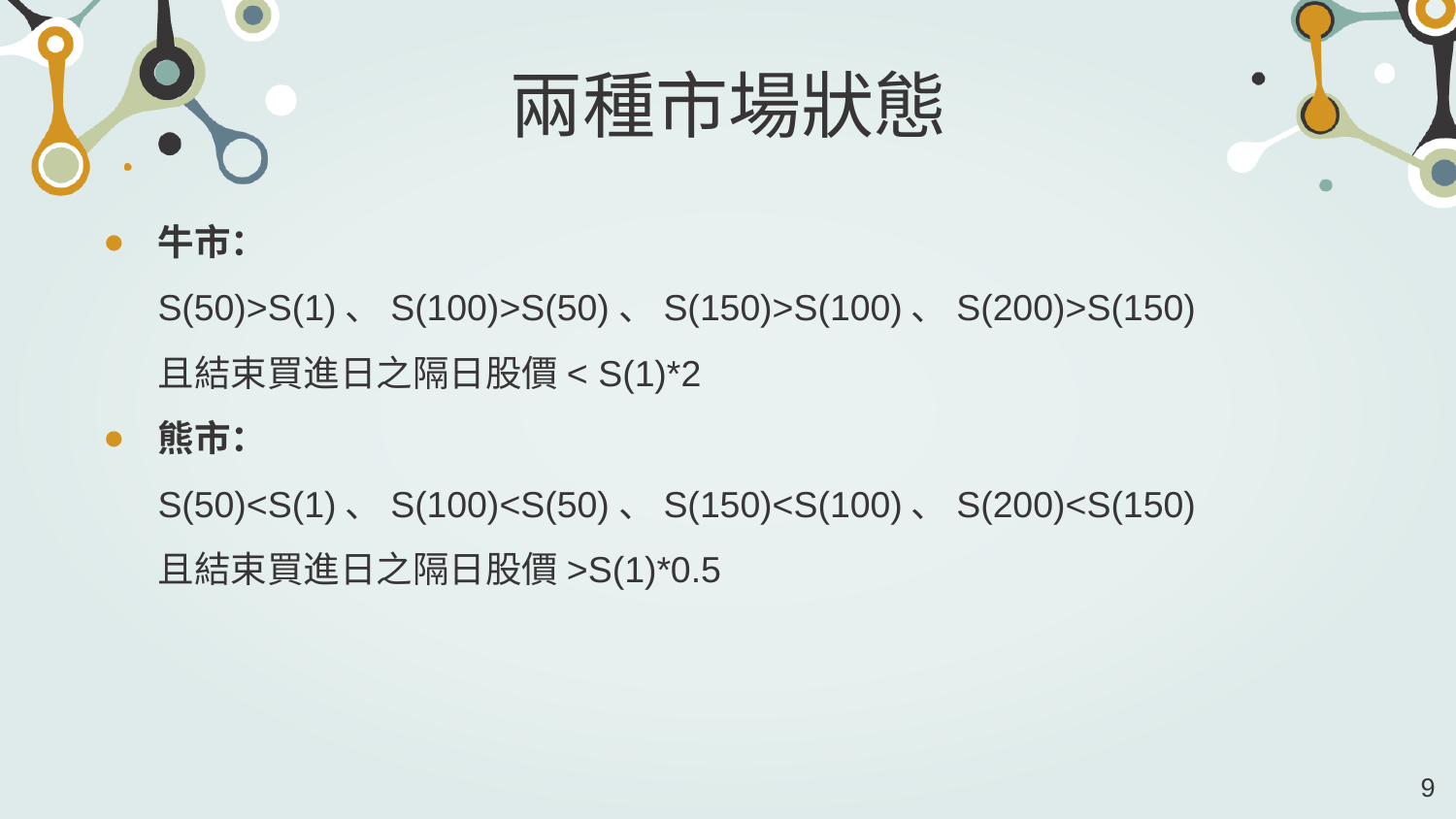

# 兩種市場狀態

牛市：
S(50)>S(1)、S(100)>S(50)、S(150)>S(100)、S(200)>S(150)
且結束買進日之隔日股價< S(1)*2
熊市：
S(50)<S(1)、S(100)<S(50)、S(150)<S(100)、S(200)<S(150)
且結束買進日之隔日股價>S(1)*0.5
9